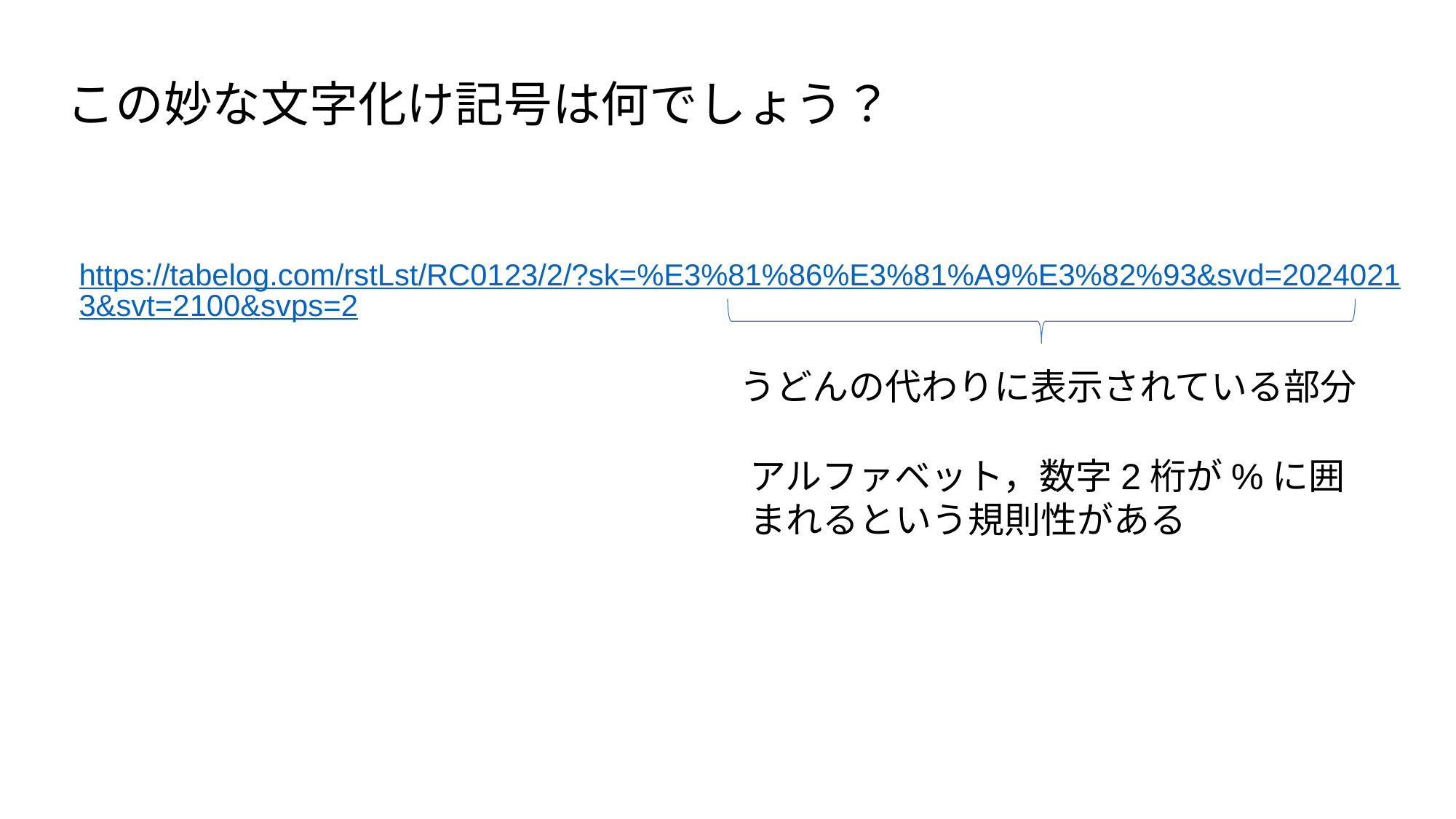

この妙な文字化け記号は何でしょう？
https://tabelog.com/rstLst/RC0123/2/?sk=%E3%81%86%E3%81%A9%E3%82%93&svd=20240213&svt=2100&svps=2

うどんの代わりに表示されている部分
アルファベット，数字2桁が%に囲まれるという規則性がある